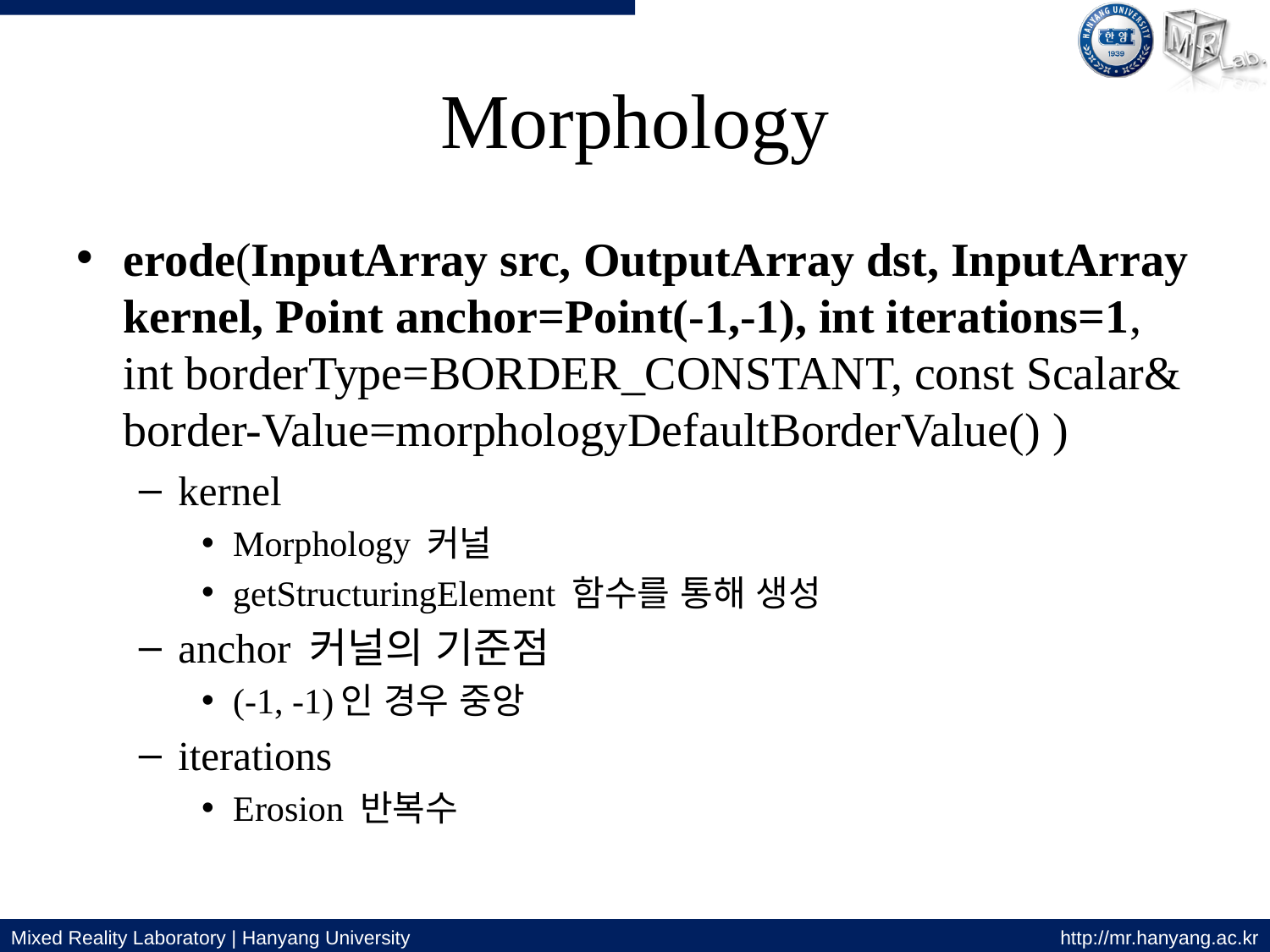

# Morphology
erode(InputArray src, OutputArray dst, InputArray kernel, Point anchor=Point(-1,-1), int iterations=1, int borderType=BORDER_CONSTANT, const Scalar& border-Value=morphologyDefaultBorderValue() )
kernel
Morphology 커널
getStructuringElement 함수를 통해 생성
anchor 커널의 기준점
(-1, -1)인 경우 중앙
iterations
Erosion 반복수